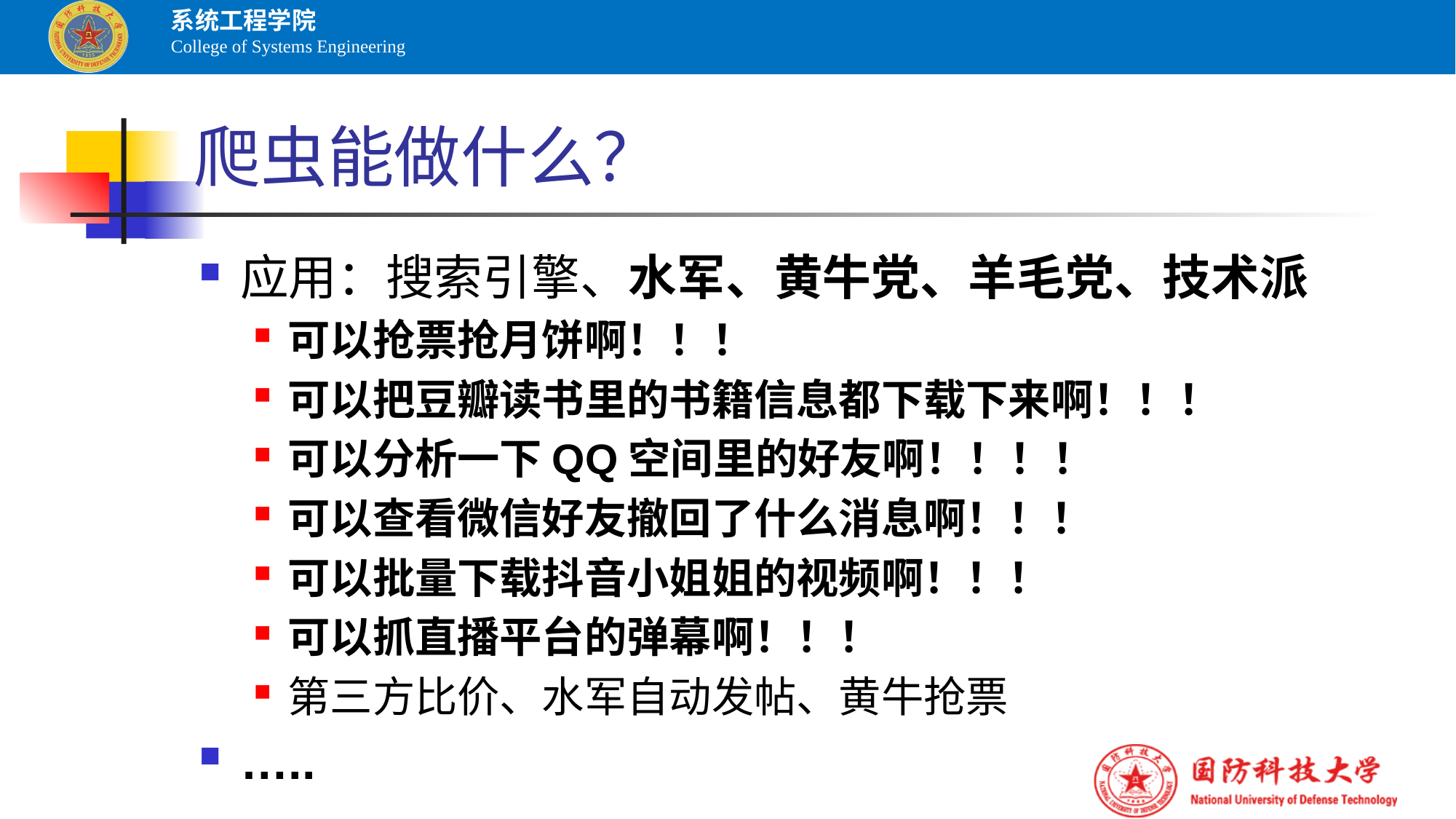

# 爬虫能做什么？
应用：搜索引擎、水军、黄牛党、羊毛党、技术派
可以抢票抢月饼啊！！！
可以把豆瓣读书里的书籍信息都下载下来啊！！！
可以分析一下QQ空间里的好友啊！！！！
可以查看微信好友撤回了什么消息啊！！！
可以批量下载抖音小姐姐的视频啊！！！
可以抓直播平台的弹幕啊！！！
第三方比价、水军自动发帖、黄牛抢票
…..